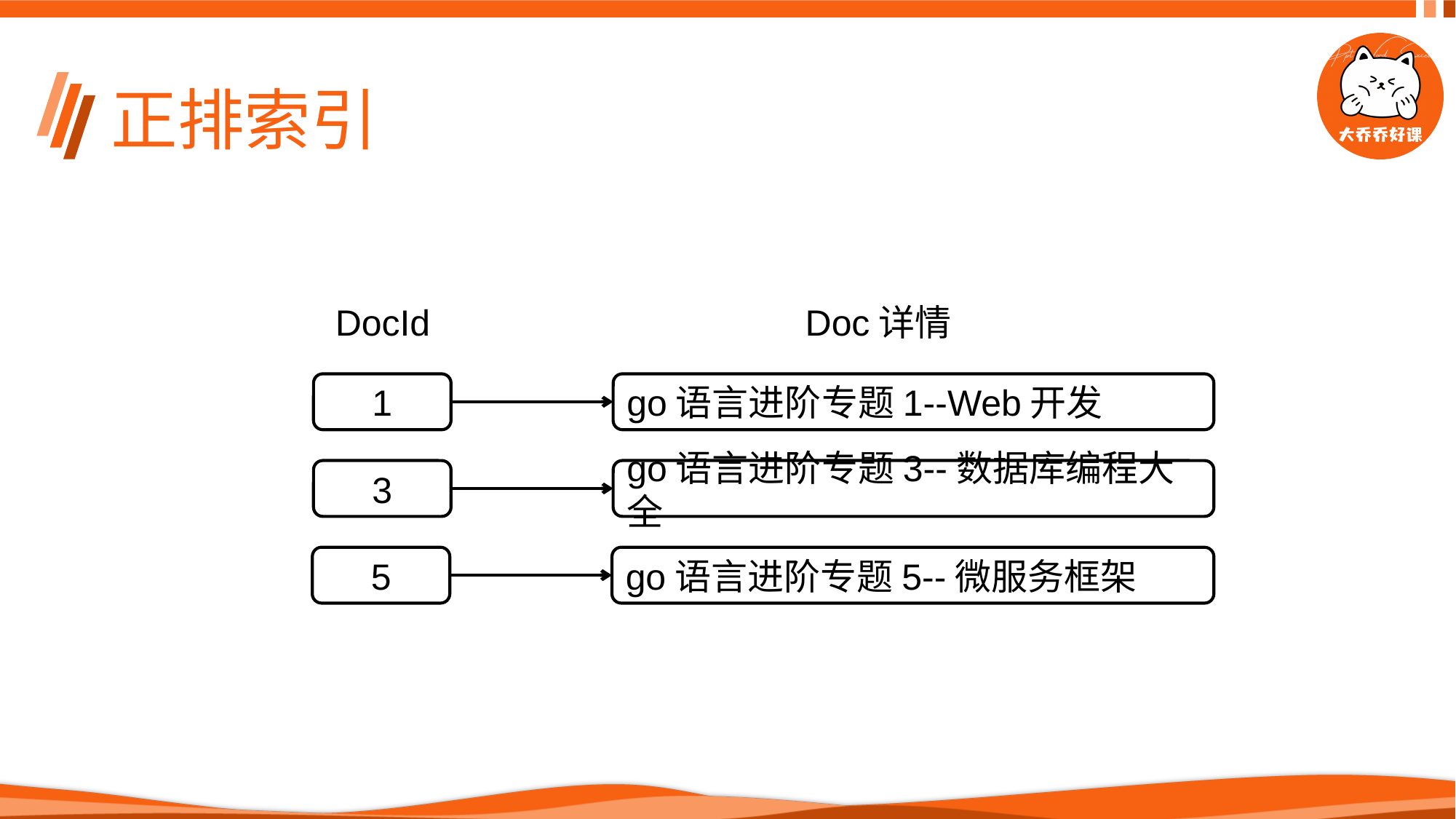

# 正排索引
Doc详情
DocId
1
go语言进阶专题1--Web开发
3
go语言进阶专题3--数据库编程大全
5
go语言进阶专题5--微服务框架